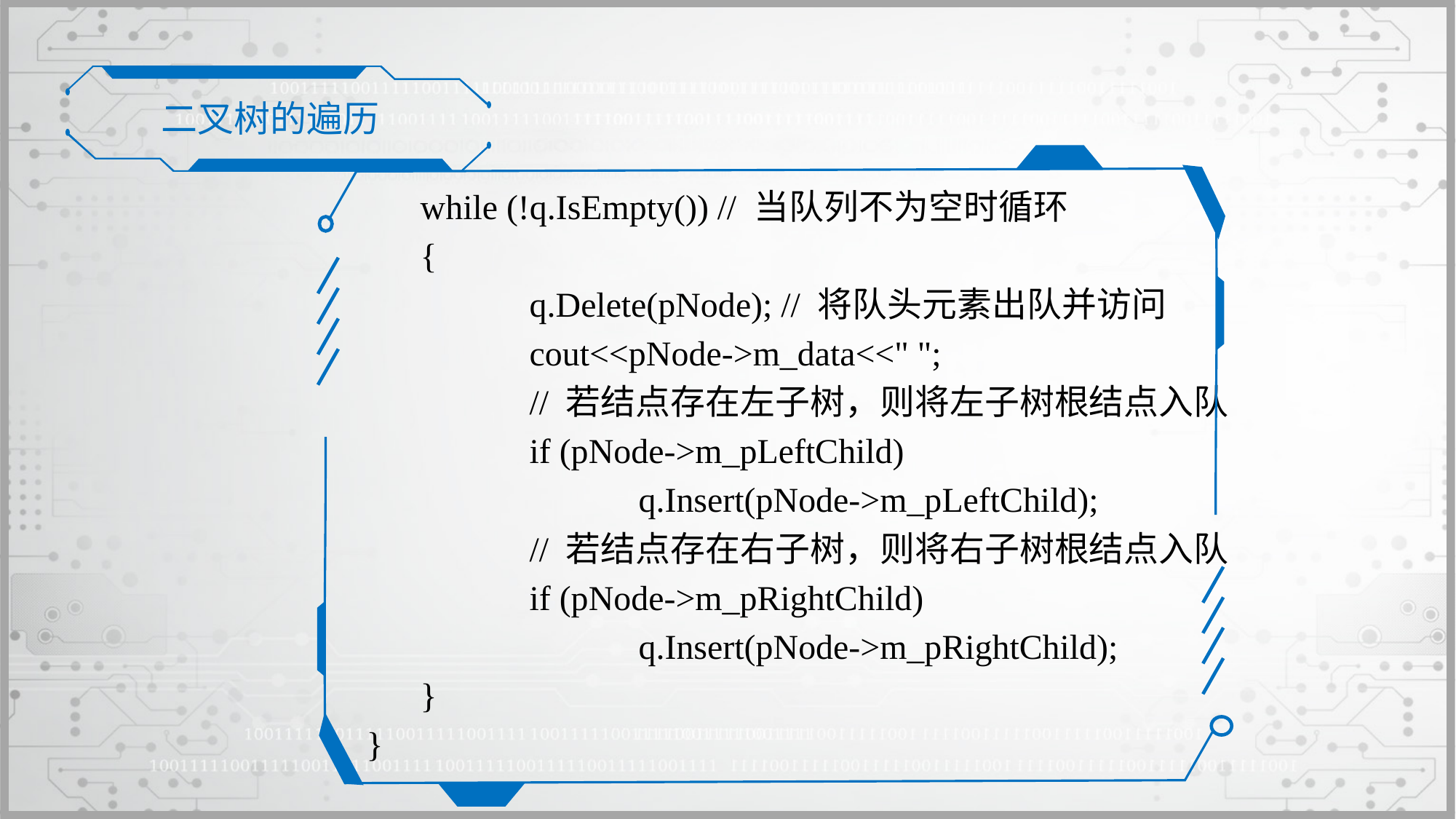

二叉树的遍历

	while (!q.IsEmpty()) // 当队列不为空时循环
	{
		q.Delete(pNode); // 将队头元素出队并访问
		cout<<pNode->m_data<<" ";
		// 若结点存在左子树，则将左子树根结点入队
		if (pNode->m_pLeftChild)
			q.Insert(pNode->m_pLeftChild);
		// 若结点存在右子树，则将右子树根结点入队
		if (pNode->m_pRightChild)
			q.Insert(pNode->m_pRightChild);
	}
}